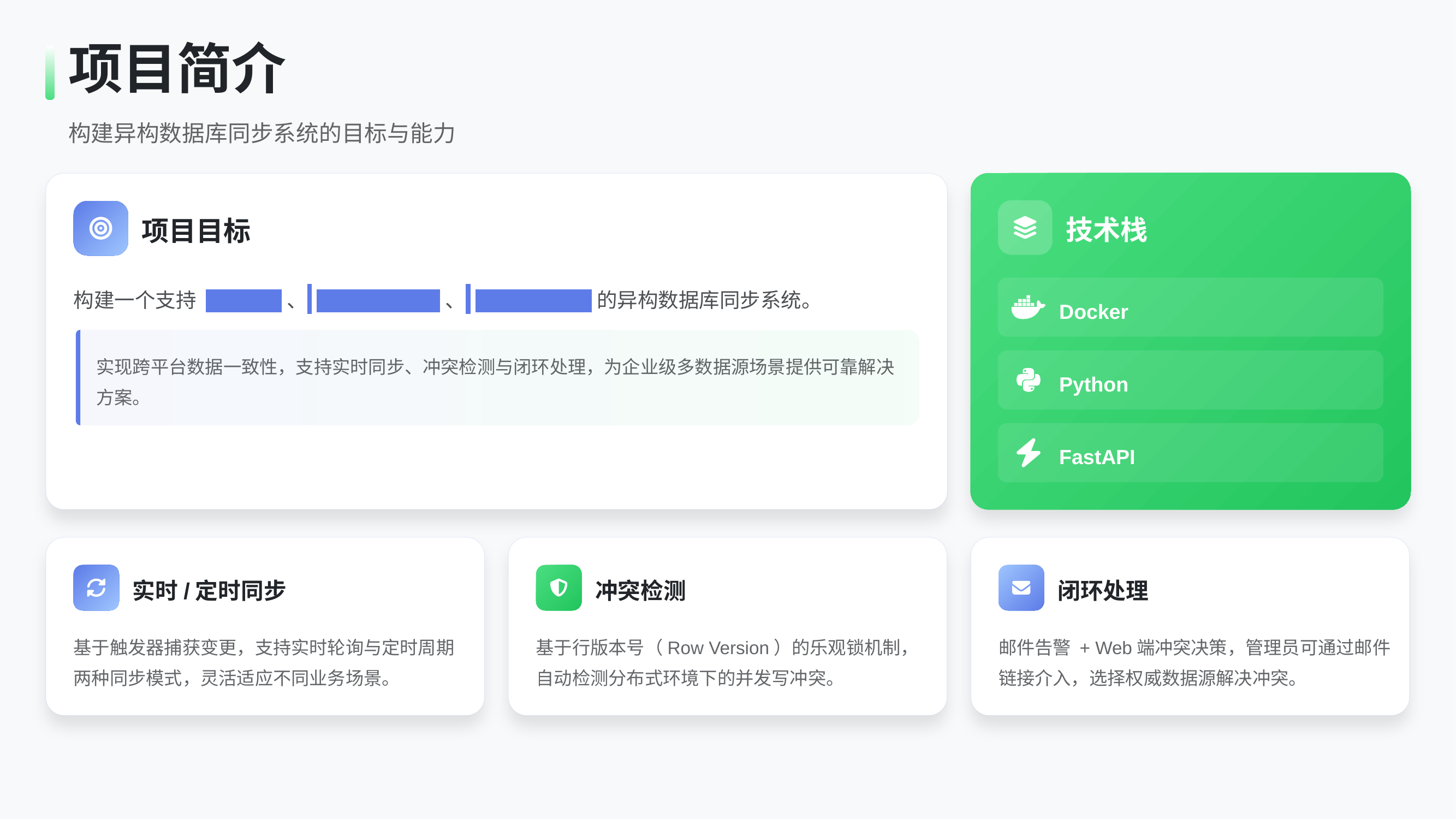

项目简介
构建异构数据库同步系统的目标与能力

技术栈
项目目标

构建一个支持 MySQL 、 PostgreSQL 、 SQL Server 的异构数据库同步系统。
Docker

实现跨平台数据一致性，支持实时同步、冲突检测与闭环处理，为企业级多数据源场景提供可靠解决方案。

Python

FastAPI

实时/定时同步
冲突检测
闭环处理

基于触发器捕获变更，支持实时轮询与定时周期两种同步模式，灵活适应不同业务场景。
基于行版本号（Row Version）的乐观锁机制，自动检测分布式环境下的并发写冲突。
邮件告警 + Web端冲突决策，管理员可通过邮件链接介入，选择权威数据源解决冲突。